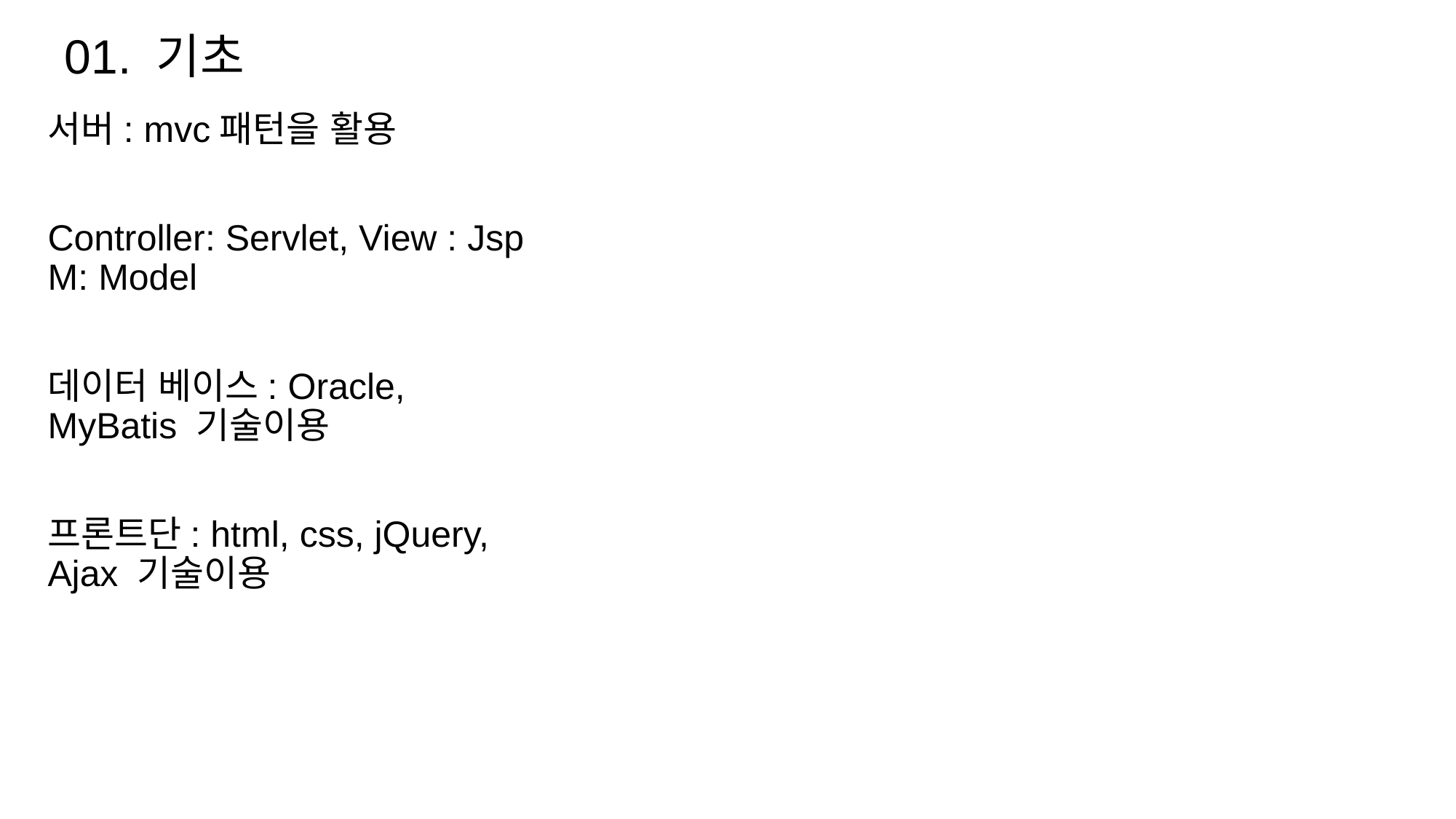

# 01. 기초

서버: mvc패턴을 활용

Controller: Servlet, View : Jsp M: Model

데이터 베이스: Oracle, MyBatis 기술이용

프론트단: html, css, jQuery, Ajax 기술이용